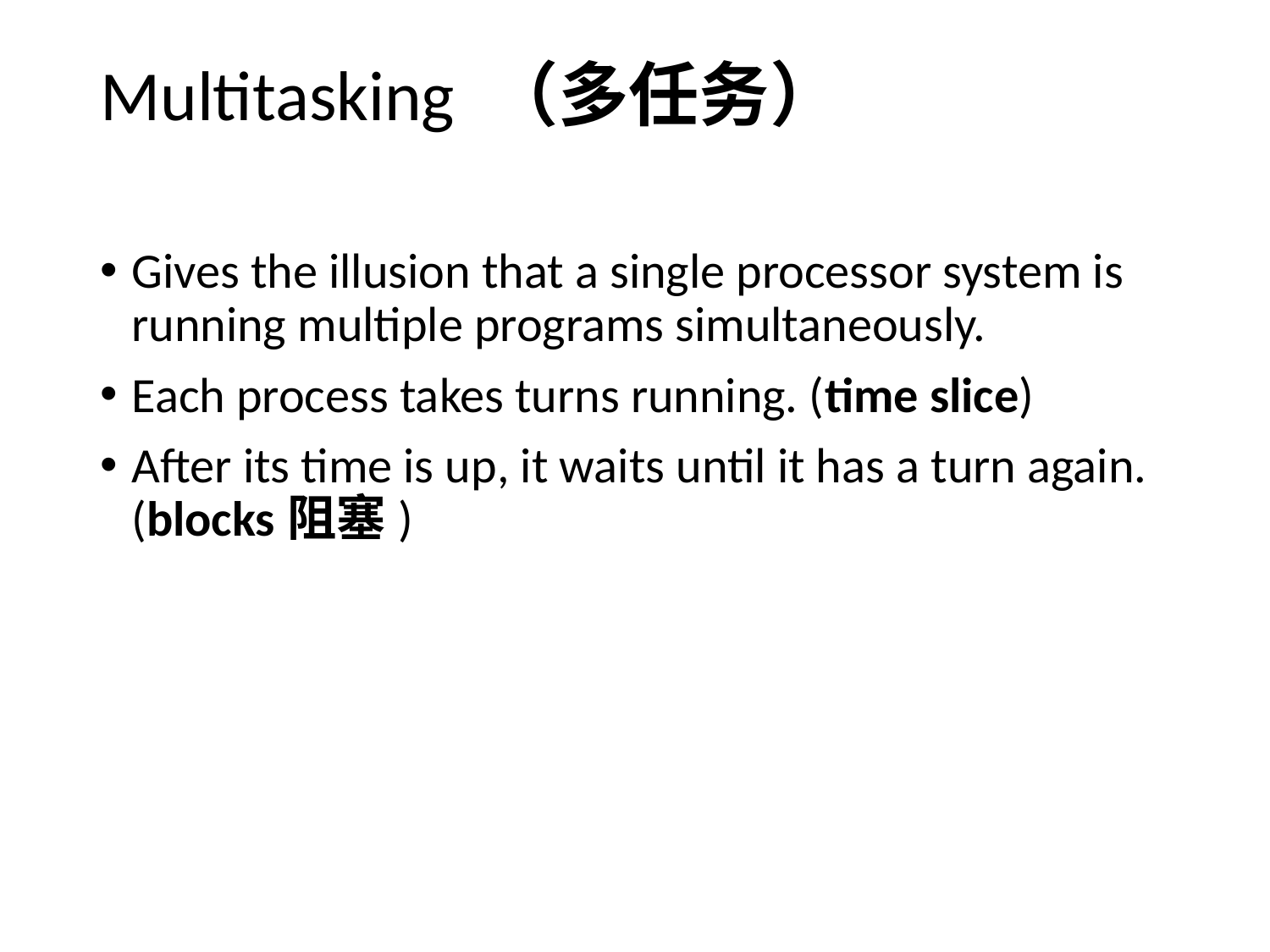

# Multitasking （多任务）
Gives the illusion that a single processor system is running multiple programs simultaneously.
Each process takes turns running. (time slice)
After its time is up, it waits until it has a turn again. (blocks阻塞)